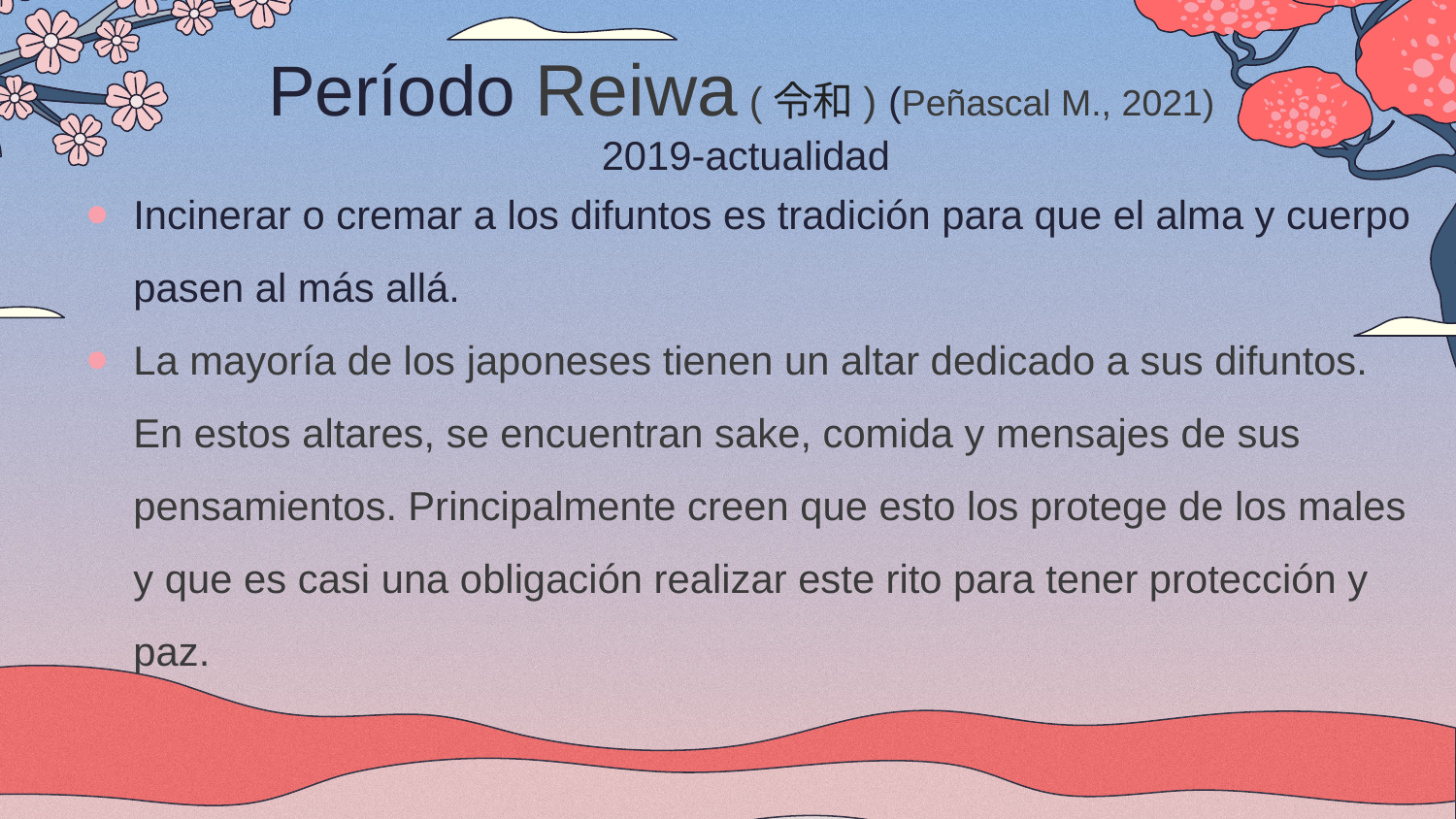

# Período Reiwa (令和) (Peñascal M., 2021) 2019-actualidad
Incinerar o cremar a los difuntos es tradición para que el alma y cuerpo pasen al más allá.
La mayoría de los japoneses tienen un altar dedicado a sus difuntos. En estos altares, se encuentran sake, comida y mensajes de sus pensamientos. Principalmente creen que esto los protege de los males y que es casi una obligación realizar este rito para tener protección y paz.